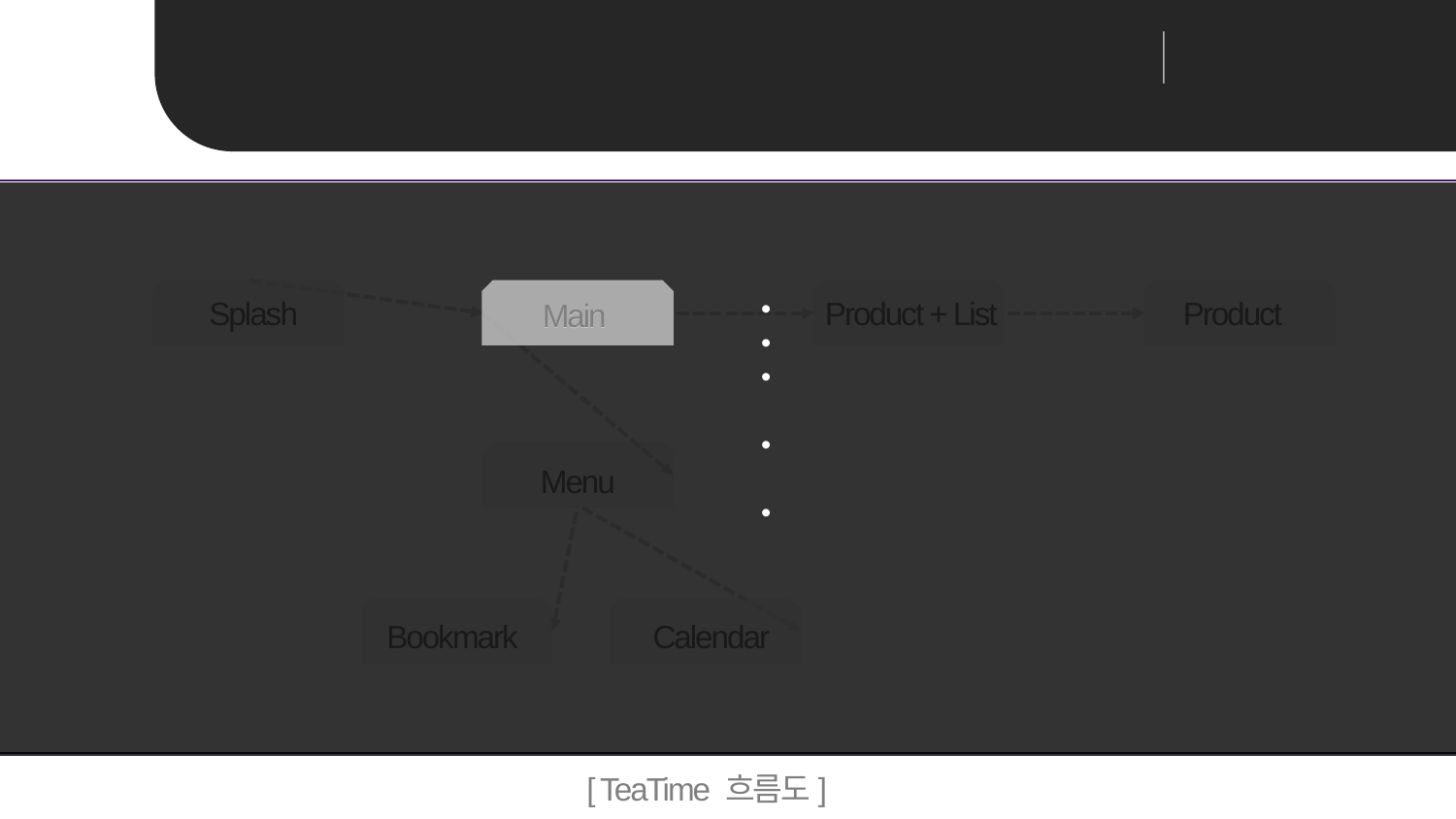

Mobile Programming
teamProject 최종발표
Unit  02 ㅣ  프로젝트 설명_ Project Description

 구성요소 : Navigation drawer, gridview
 6.0버전 permission check
custom gridview 사용 -> brand, brandAdapter 생성
brand : 브랜드로고, 브랜드이름,
     브랜드영어이름
즐겨찾기, 기록보기 , 브랜드별
    상품 음료 화면으로 이동 할 수 있다

Splash

Main

Product + List

Product

Menu

Calendar

Bookmark
Main
Main
[ TeaTime 흐름도]